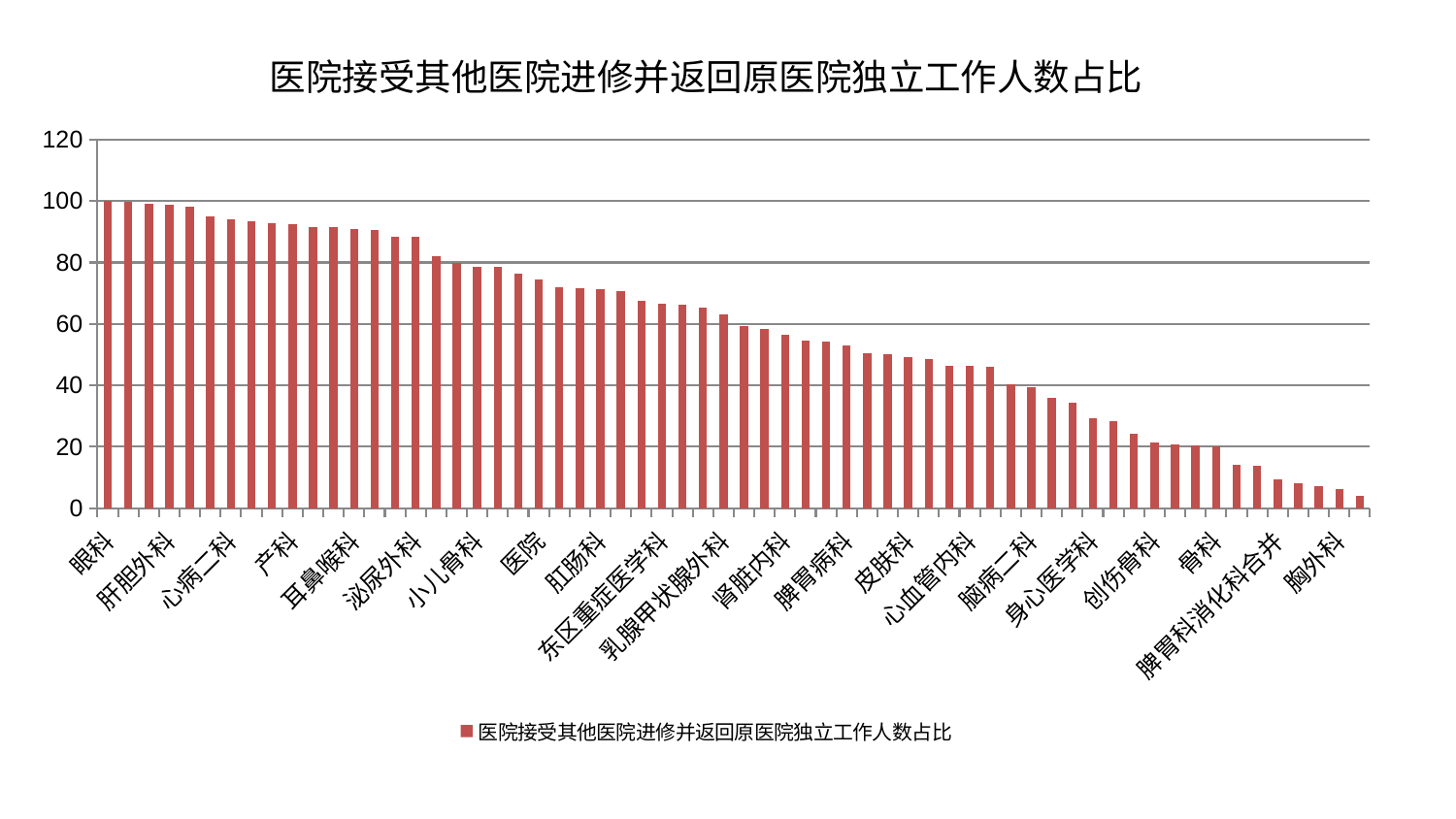

### Chart: 医院接受其他医院进修并返回原医院独立工作人数占比

| Category | 医院接受其他医院进修并返回原医院独立工作人数占比 |
|---|---|
| 眼科 | 100.00000000000001 |
| 关节骨科 | 99.76570864447915 |
| 消化内科 | 98.9665910305249 |
| 肝胆外科 | 98.7692762611498 |
| 男科 | 98.12342260270142 |
| 中医外治中心 | 94.9830114890488 |
| 心病二科 | 94.1944615352457 |
| 微创骨科 | 93.51047319636204 |
| 妇二科 | 92.95205733157981 |
| 产科 | 92.62550863847503 |
| 针灸科 | 91.60715012506734 |
| 周围血管科 | 91.39766196721709 |
| 耳鼻喉科 | 90.87821834121412 |
| 血液科 | 90.71749653844807 |
| 脊柱骨科 | 88.49580010200732 |
| 泌尿外科 | 88.2222741958716 |
| 运动损伤骨科 | 82.04925543070256 |
| 老年医学科 | 79.8757550365462 |
| 小儿骨科 | 78.70849834497507 |
| 妇科妇二科合并 | 78.46239386327375 |
| 妇科 | 76.36293965238463 |
| 医院 | 74.52419220581824 |
| 风湿病科 | 71.95938064490167 |
| 脑病三科 | 71.7081047654359 |
| 肛肠科 | 71.46147408197672 |
| 内分泌科 | 70.67941970973557 |
| 脑病一科 | 67.53877647038098 |
| 东区重症医学科 | 66.48318937558963 |
| 综合内科 | 66.23733153653936 |
| 治未病中心 | 65.40971726696897 |
| 乳腺甲状腺外科 | 63.14132773353271 |
| 东区肾病科 | 59.44014876059695 |
| 康复科 | 58.47881060802393 |
| 肾脏内科 | 56.4665847308158 |
| 神经外科 | 54.70036563846052 |
| 显微骨科 | 54.294585255457804 |
| 脾胃病科 | 52.953109146614 |
| 肾病科 | 50.41465415639265 |
| 小儿推拿科 | 50.2334600963243 |
| 皮肤科 | 49.31566452940871 |
| 重症医学科 | 48.71144179394181 |
| 肿瘤内科 | 46.419334327075994 |
| 心血管内科 | 46.35465091948289 |
| 推拿科 | 46.07782961287976 |
| 心病四科 | 40.3326628491201 |
| 脑病二科 | 39.448081121524424 |
| 儿科 | 35.872905520464194 |
| 心病三科 | 34.27149626703906 |
| 身心医学科 | 29.34380273713681 |
| 普通外科 | 28.384660056779822 |
| 西区重症医学科 | 24.233393286426928 |
| 创伤骨科 | 21.316631319147593 |
| 肝病科 | 20.728464144179924 |
| 呼吸内科 | 20.473995551853303 |
| 骨科 | 20.191154166561724 |
| 美容皮肤科 | 14.21087787949289 |
| 心病一科 | 13.909367843844077 |
| 脾胃科消化科合并 | 9.413181598047895 |
| 神经内科 | 8.022200298535651 |
| 口腔科 | 7.238984509493406 |
| 胸外科 | 6.124308606000739 |
| 中医经典科 | 4.01153710665009 |
248